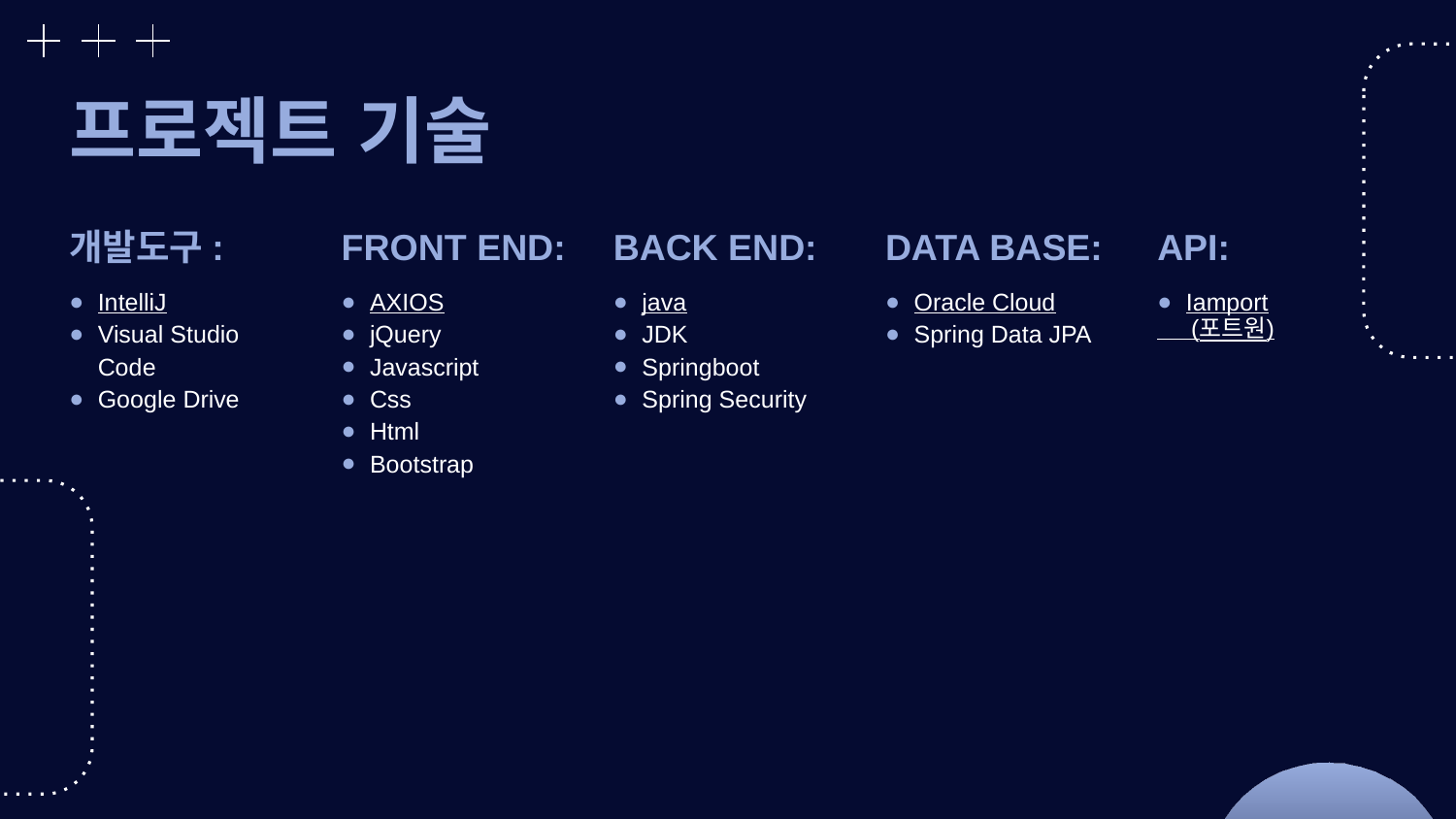

# 프로젝트 기술
개발도구:
IntelliJ
Visual Studio Code
Google Drive
FRONT END:
AXIOS
jQuery
Javascript
Css
Html
Bootstrap
BACK END:
java
JDK
Springboot
Spring Security
DATA BASE:
Oracle Cloud
Spring Data JPA
API:
Iamport
     (포트원)